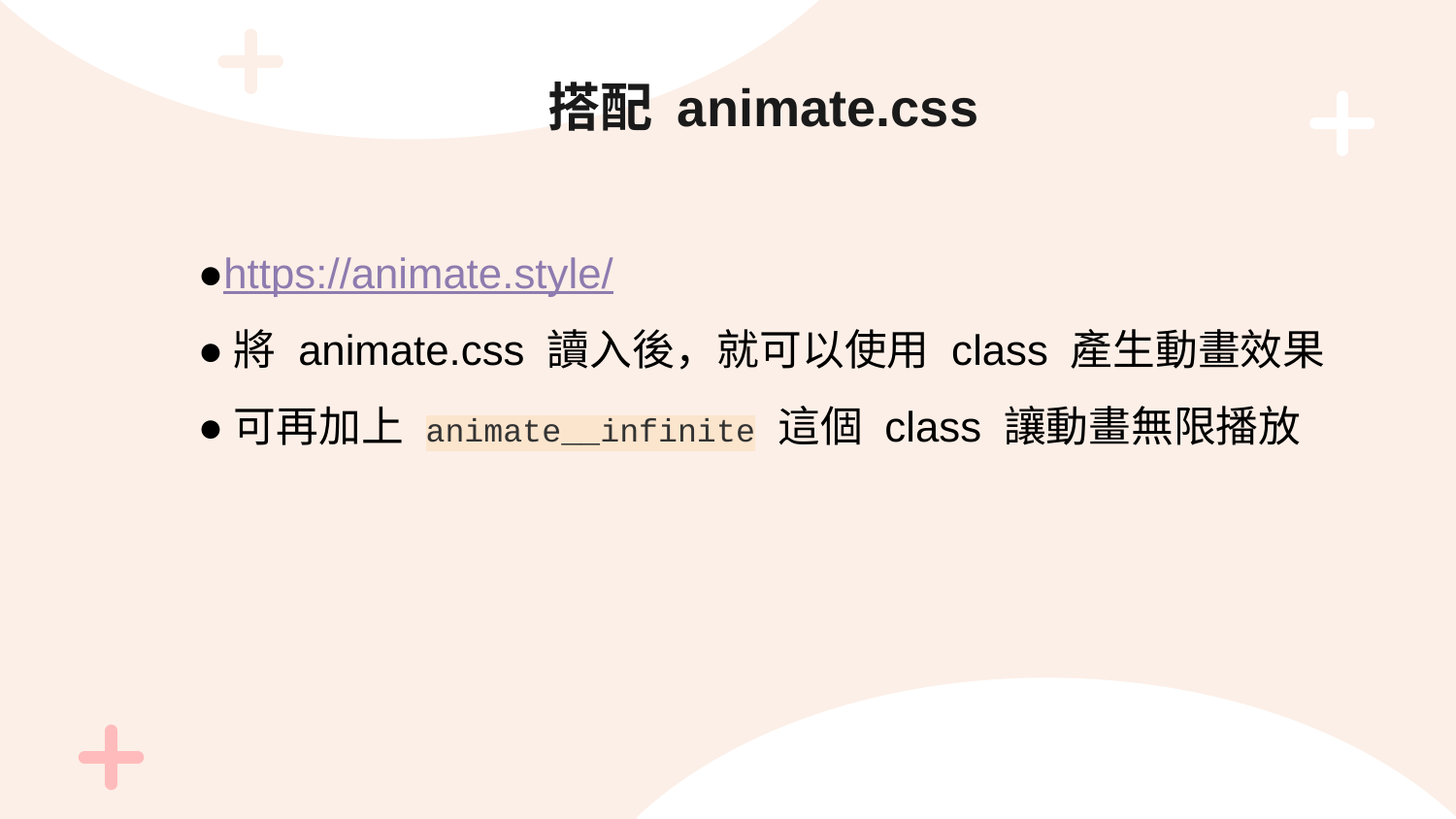

# 搭配 animate.css
●https://animate.style/
●將 animate.css 讀入後，就可以使用 class 產生動畫效果
●可再加上 animate__infinite 這個 class 讓動畫無限播放